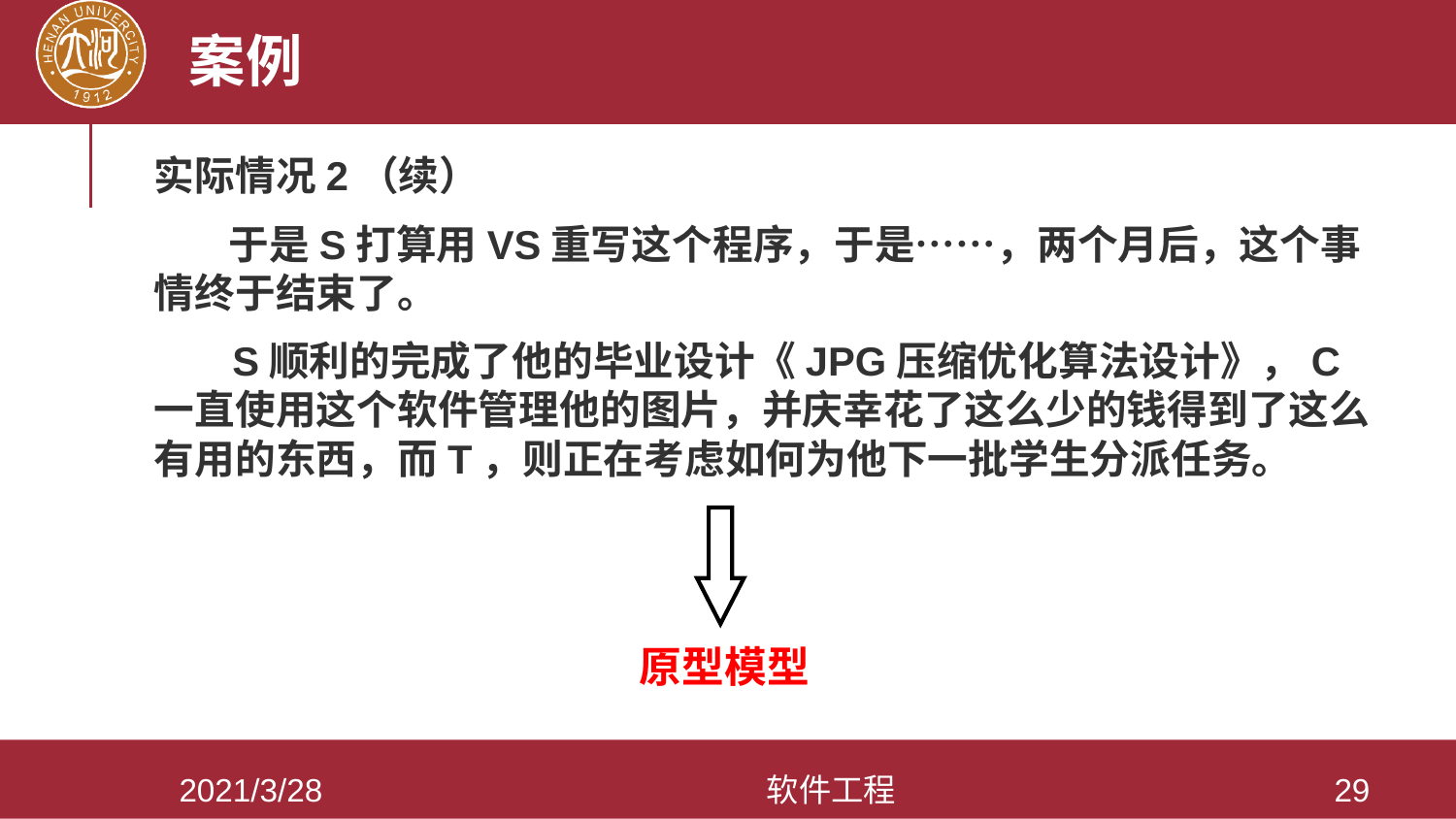

案例
实际情况2（续）
       于是S打算用VS重写这个程序，于是……，两个月后，这个事情终于结束了。
       S顺利的完成了他的毕业设计《JPG压缩优化算法设计》，C一直使用这个软件管理他的图片，并庆幸花了这么少的钱得到了这么有用的东西，而T，则正在考虑如何为他下一批学生分派任务。

原型模型
2021/3/28
软件工程
29